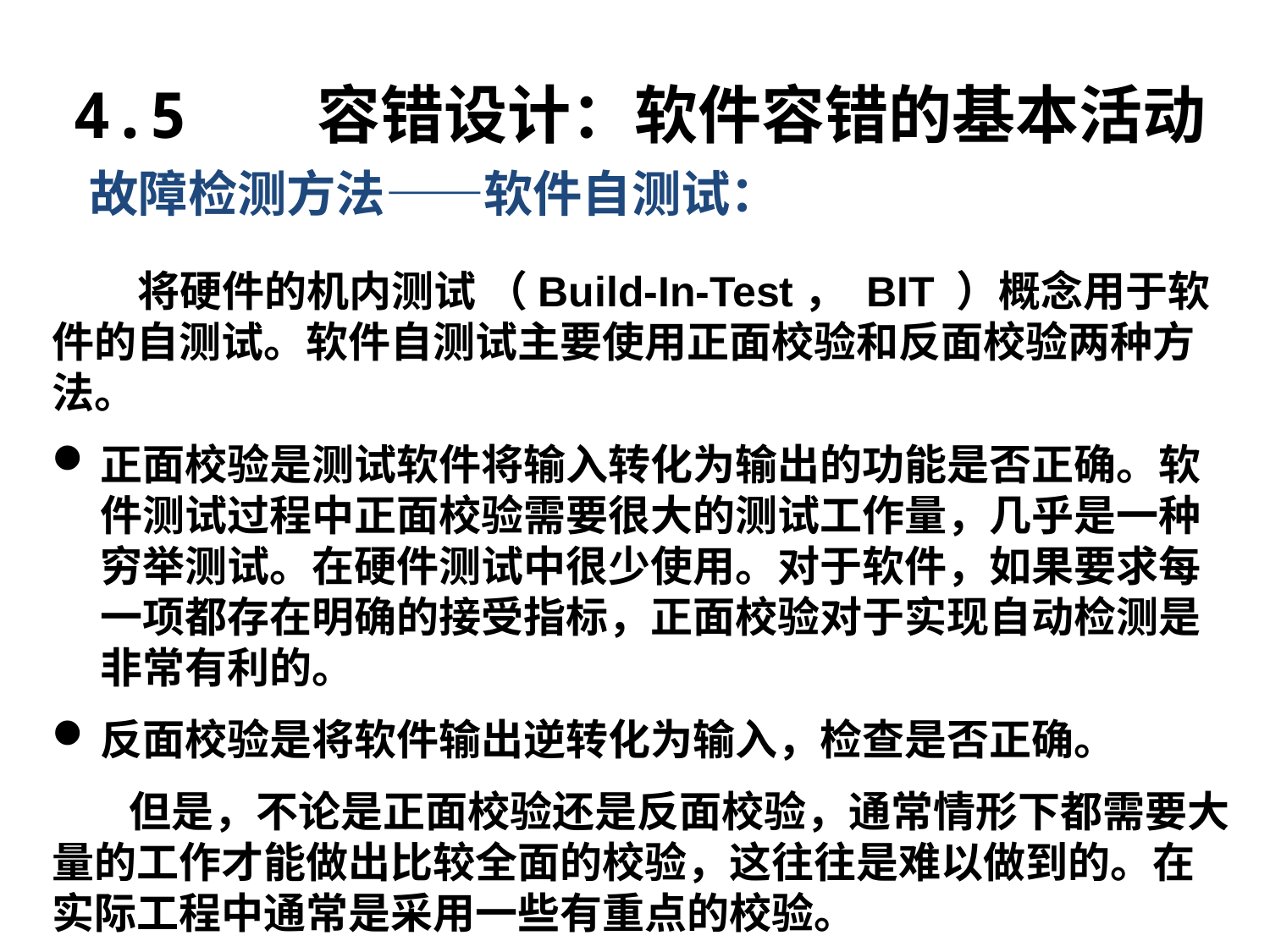

4.5   容错设计：软件容错的基本活动
故障检测方法——软件自测试：
    将硬件的机内测试 （Build-In-Test， BIT ）概念用于软件的自测试。软件自测试主要使用正面校验和反面校验两种方法。
正面校验是测试软件将输入转化为输出的功能是否正确。软件测试过程中正面校验需要很大的测试工作量，几乎是一种穷举测试。在硬件测试中很少使用。对于软件，如果要求每一项都存在明确的接受指标，正面校验对于实现自动检测是非常有利的。
反面校验是将软件输出逆转化为输入，检查是否正确。
       但是，不论是正面校验还是反面校验，通常情形下都需要大量的工作才能做出比较全面的校验，这往往是难以做到的。在实际工程中通常是采用一些有重点的校验。